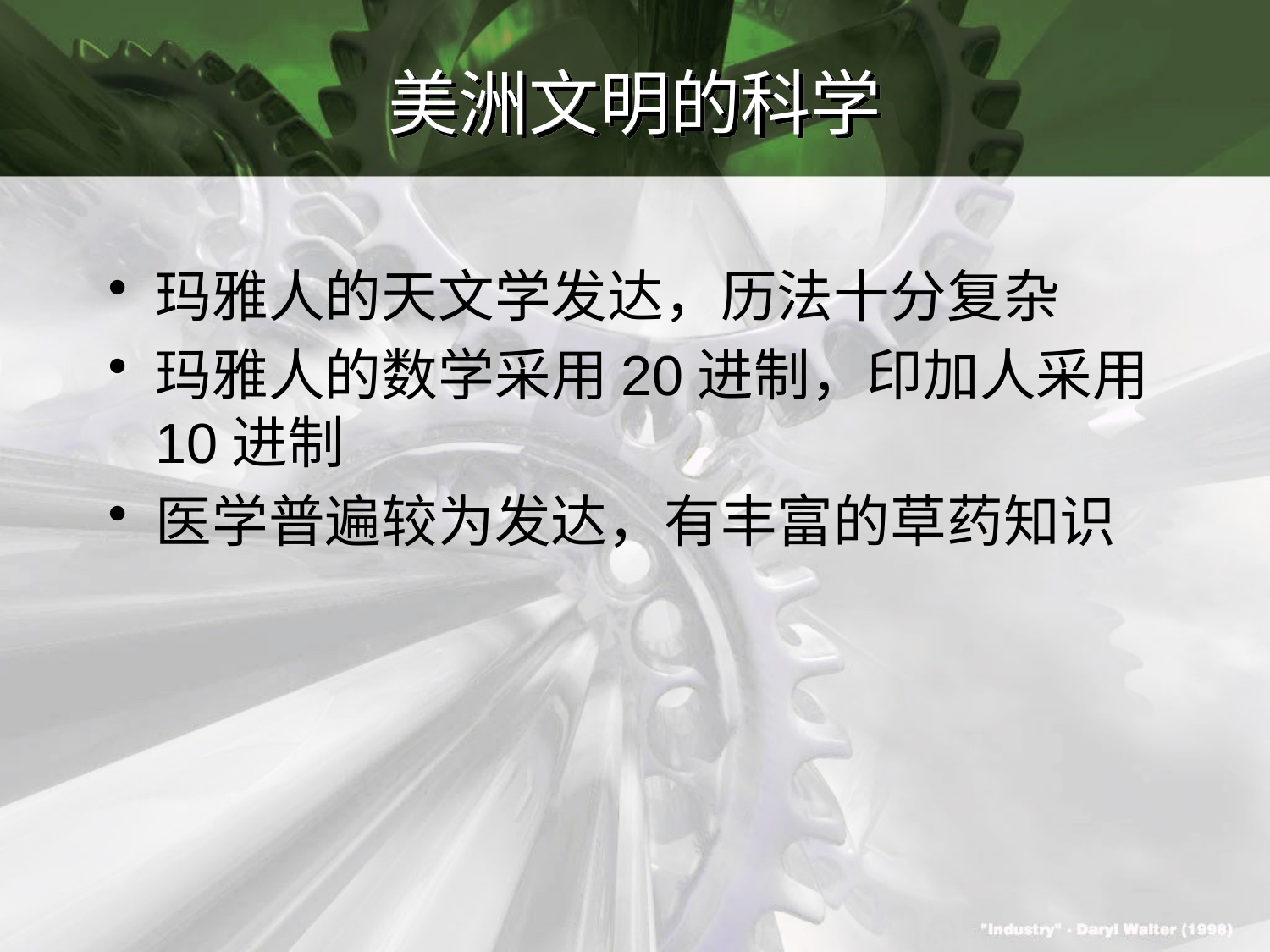

# 美洲文明的科学
玛雅人的天文学发达，历法十分复杂
玛雅人的数学采用20进制，印加人采用10进制
医学普遍较为发达，有丰富的草药知识